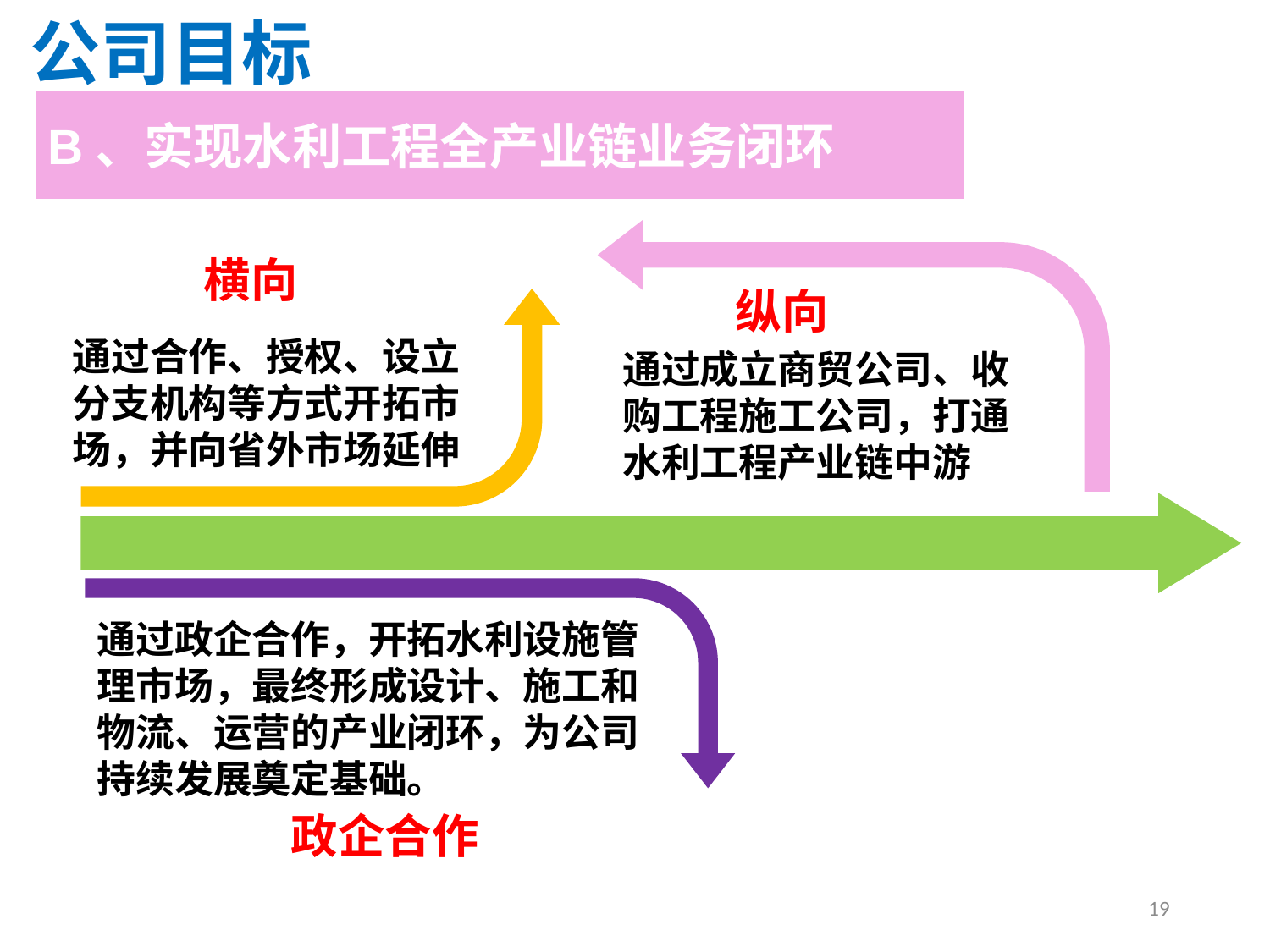

公司目标
B、实现水利工程全产业链业务闭环

横向
纵向
通过合作、授权、设立分支机构等方式开拓市场，并向省外市场延伸
通过成立商贸公司、收购工程施工公司，打通水利工程产业链中游

通过政企合作，开拓水利设施管理市场，最终形成设计、施工和物流、运营的产业闭环，为公司持续发展奠定基础。
政企合作
19